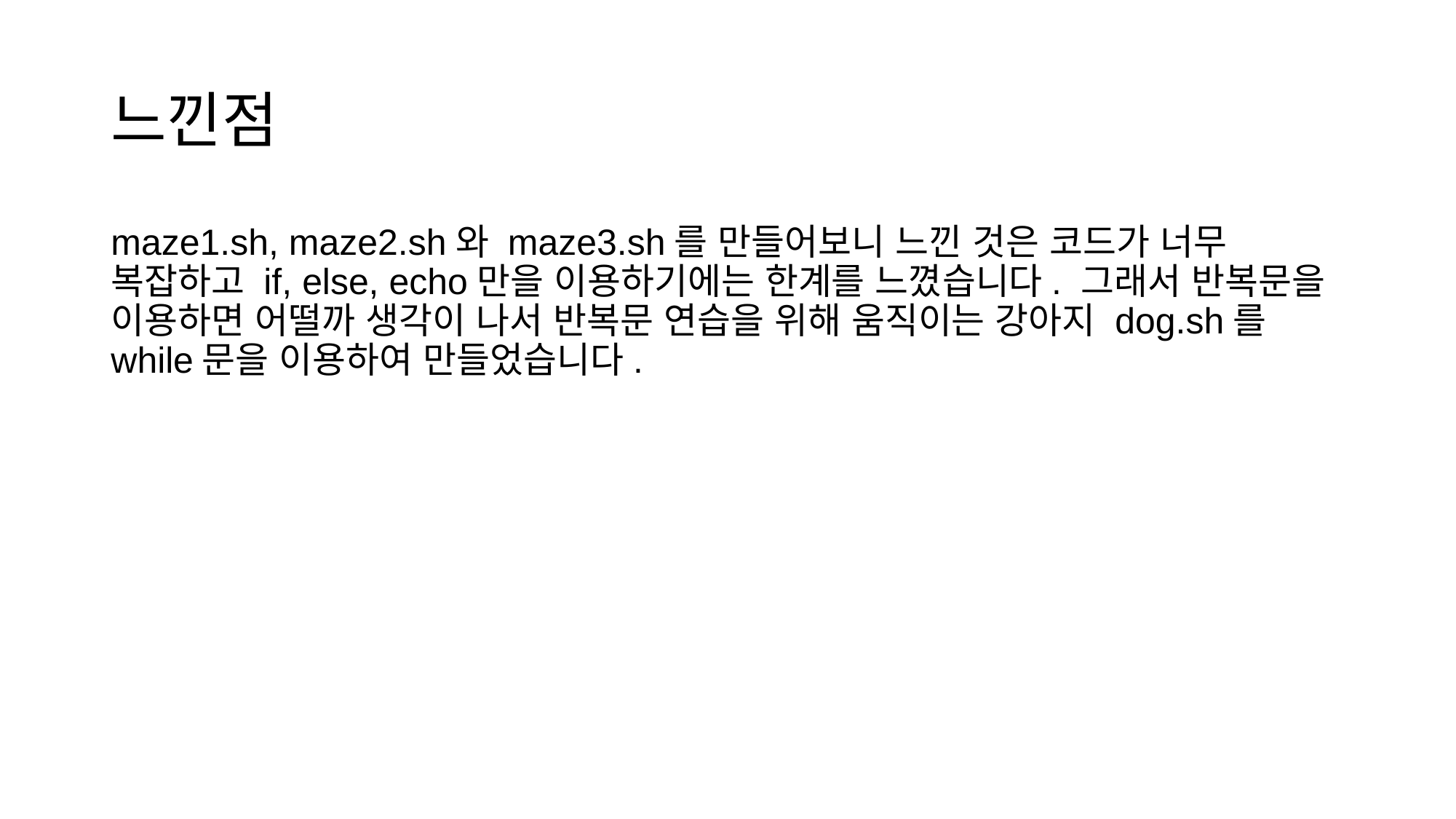

# 느낀점
maze1.sh, maze2.sh와 maze3.sh를 만들어보니 느낀 것은 코드가 너무 복잡하고 if, else, echo만을 이용하기에는 한계를 느꼈습니다. 그래서 반복문을 이용하면 어떨까 생각이 나서 반복문 연습을 위해 움직이는 강아지 dog.sh를 while문을 이용하여 만들었습니다.